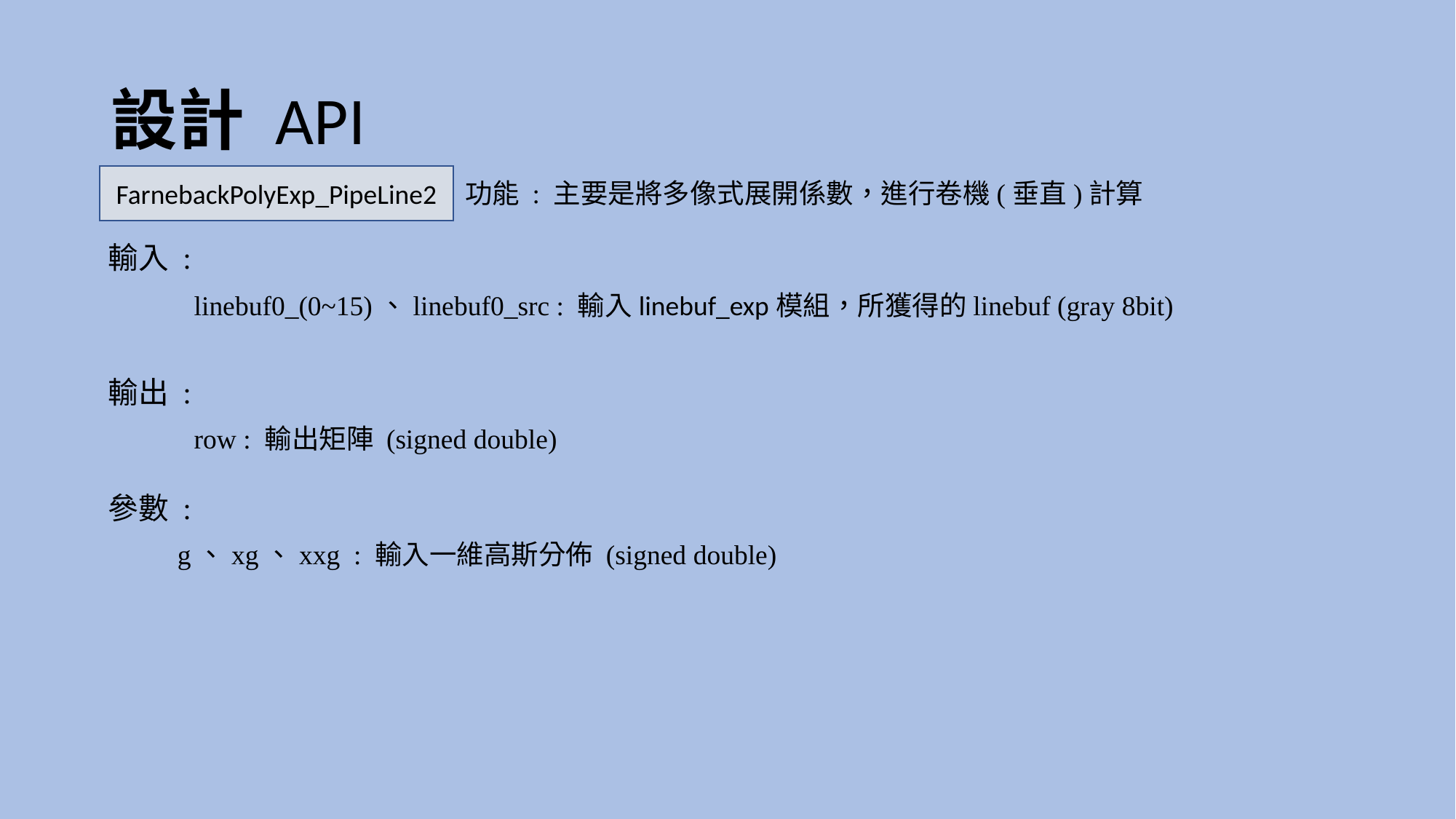

# 設計 API
FarnebackPolyExp_PipeLine2
功能 : 主要是將多像式展開係數，進行卷機(垂直)計算
輸入 :
linebuf0_(0~15)、linebuf0_src : 輸入linebuf_exp模組，所獲得的linebuf (gray 8bit)
輸出 :
row : 輸出矩陣 (signed double)
參數 :
g、xg、xxg  : 輸入一維高斯分佈 (signed double)